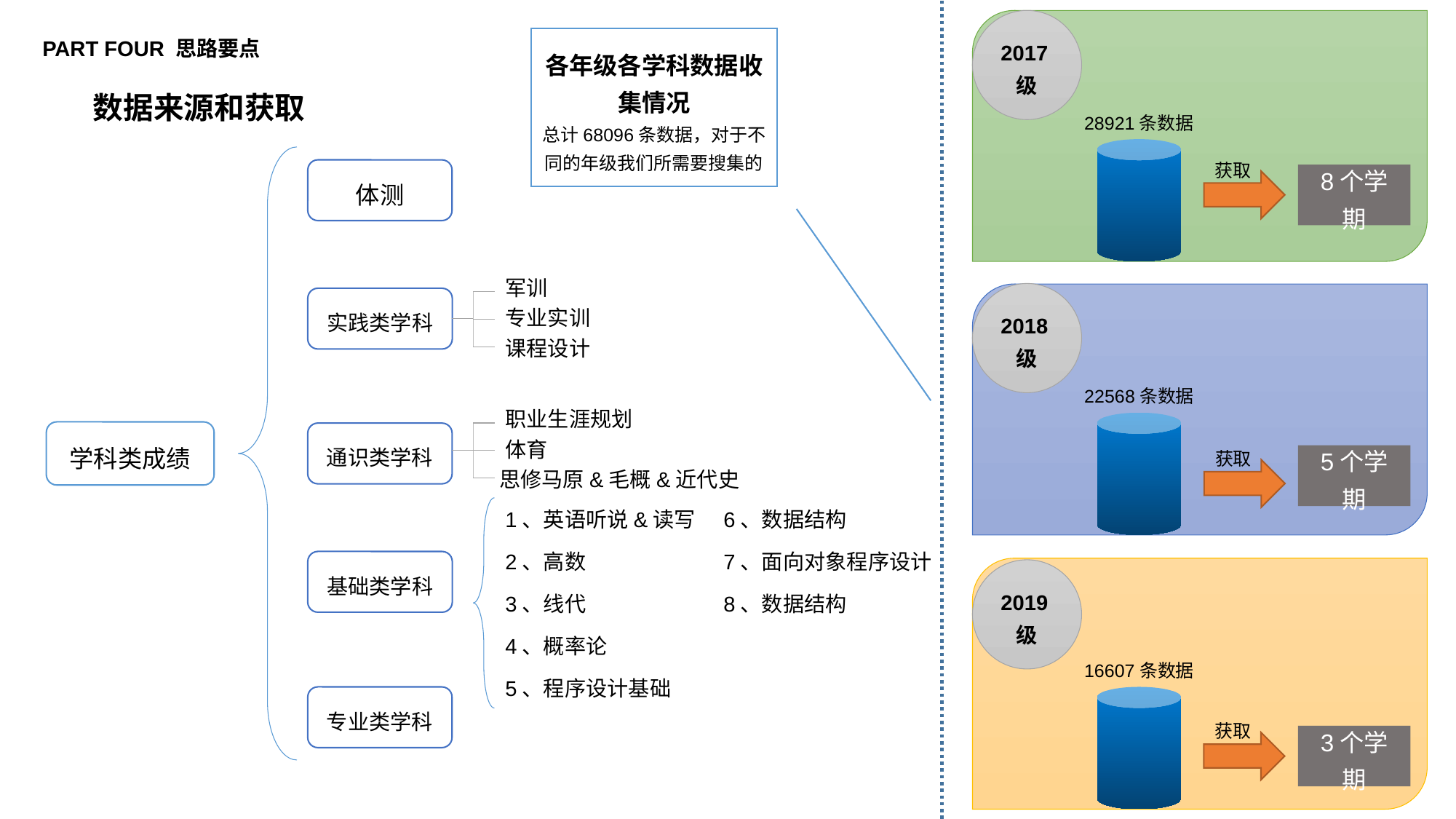

2017级
PART FOUR 思路要点
各年级各学科数据收集情况
总计68096条数据，对于不同的年级我们所需要搜集的
数据来源和获取
28921条数据

获取
体测
8个学期

军训
2018级

实践类学科
专业实训
课程设计
22568条数据
职业生涯规划

学科类成绩
通识类学科
体育
获取
5个学期
思修马原&毛概&近代史

1、英语听说&读写	6、数据结构
2、高数		7、面向对象程序设计
3、线代		8、数据结构
4、概率论
5、程序设计基础

基础类学科

2019级
16607条数据
专业类学科

获取
3个学期